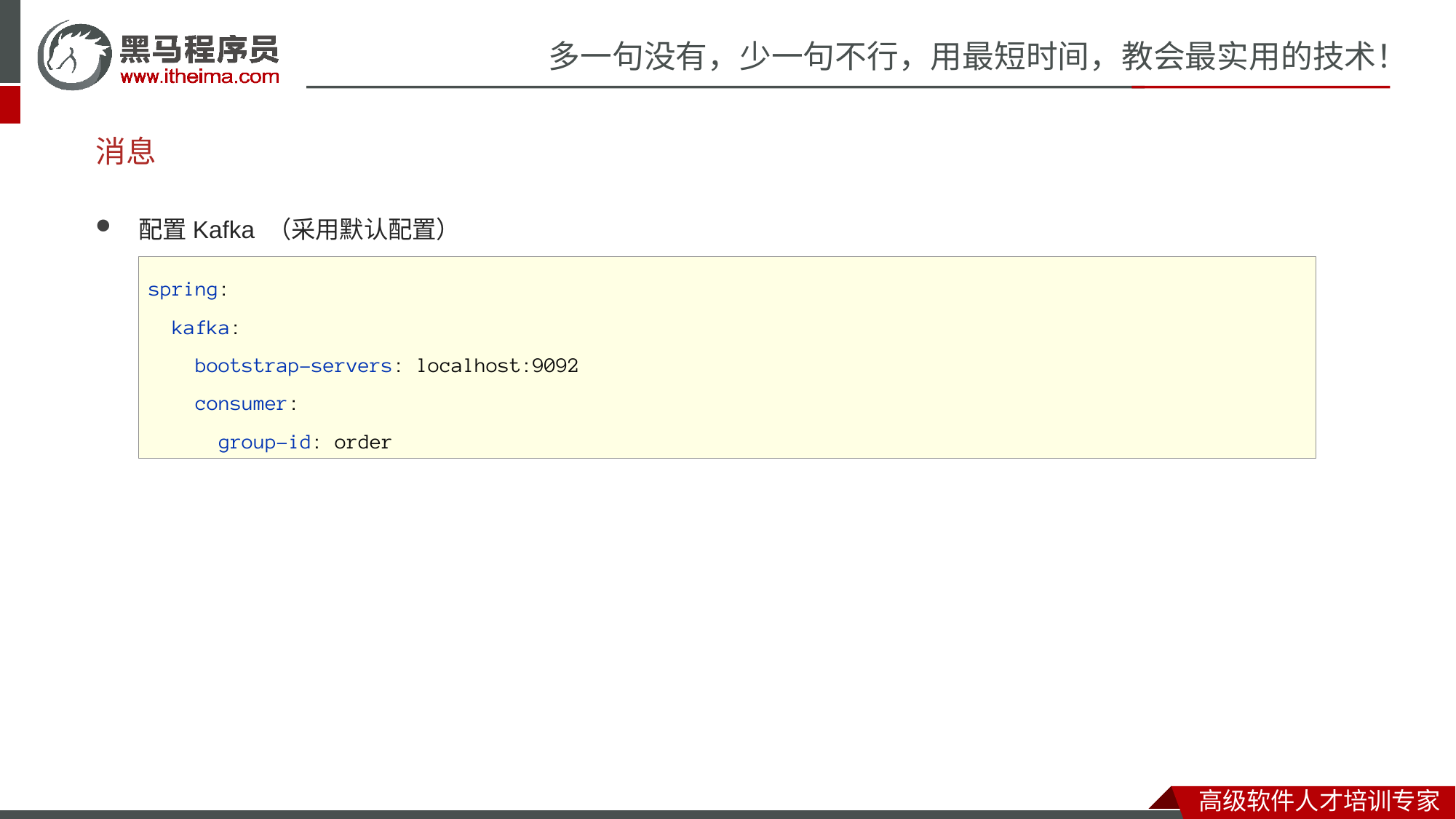

# 消息
配置Kafka （采用默认配置）
spring:
  kafka:
    bootstrap-servers: localhost:9092
    consumer:
      group-id: order